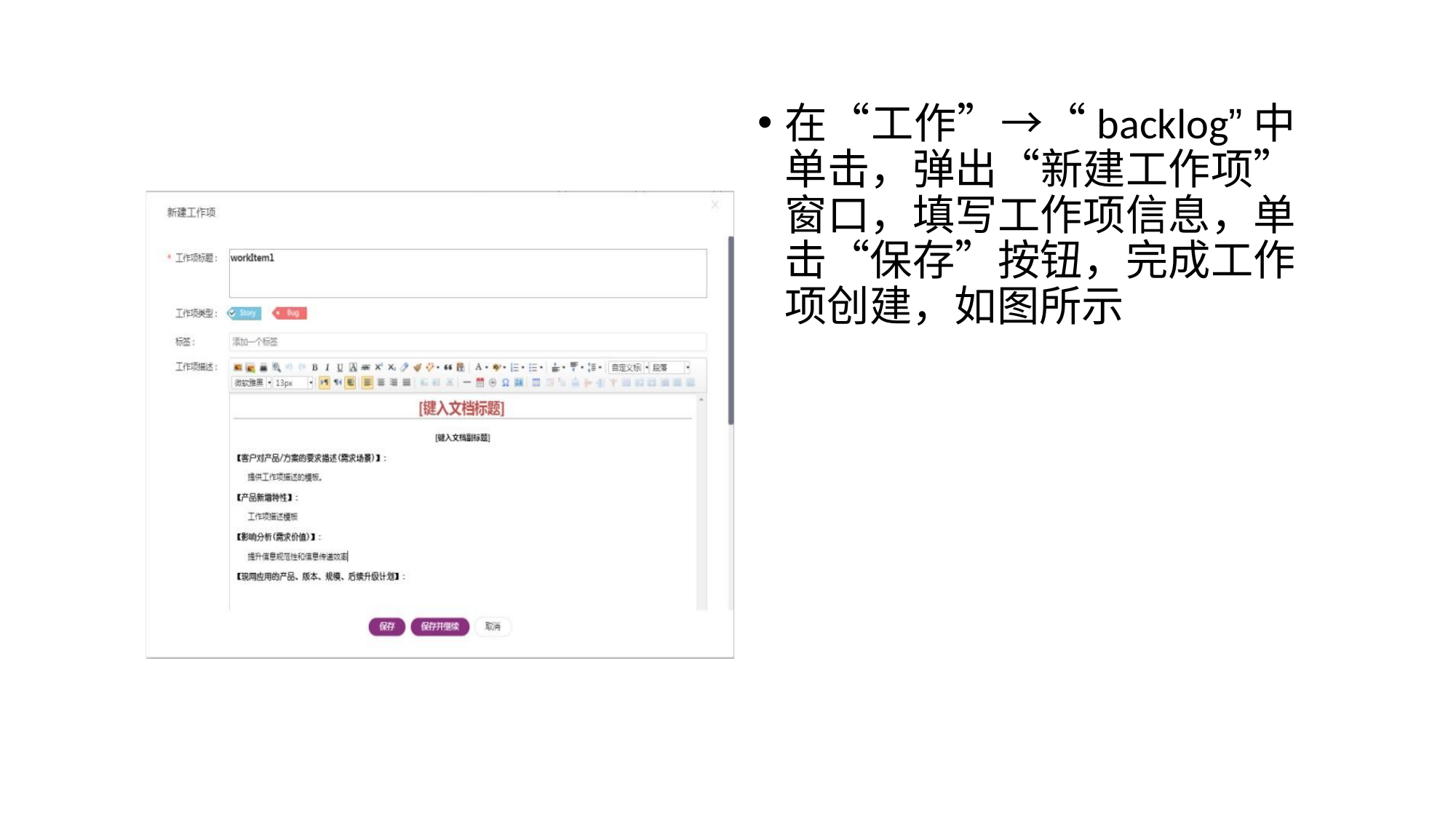

在“工作”→“backlog”中 单击，弹出“新建工作项” 窗口，填写工作项信息，单 击“保存”按钮，完成工作 项创建，如图所示